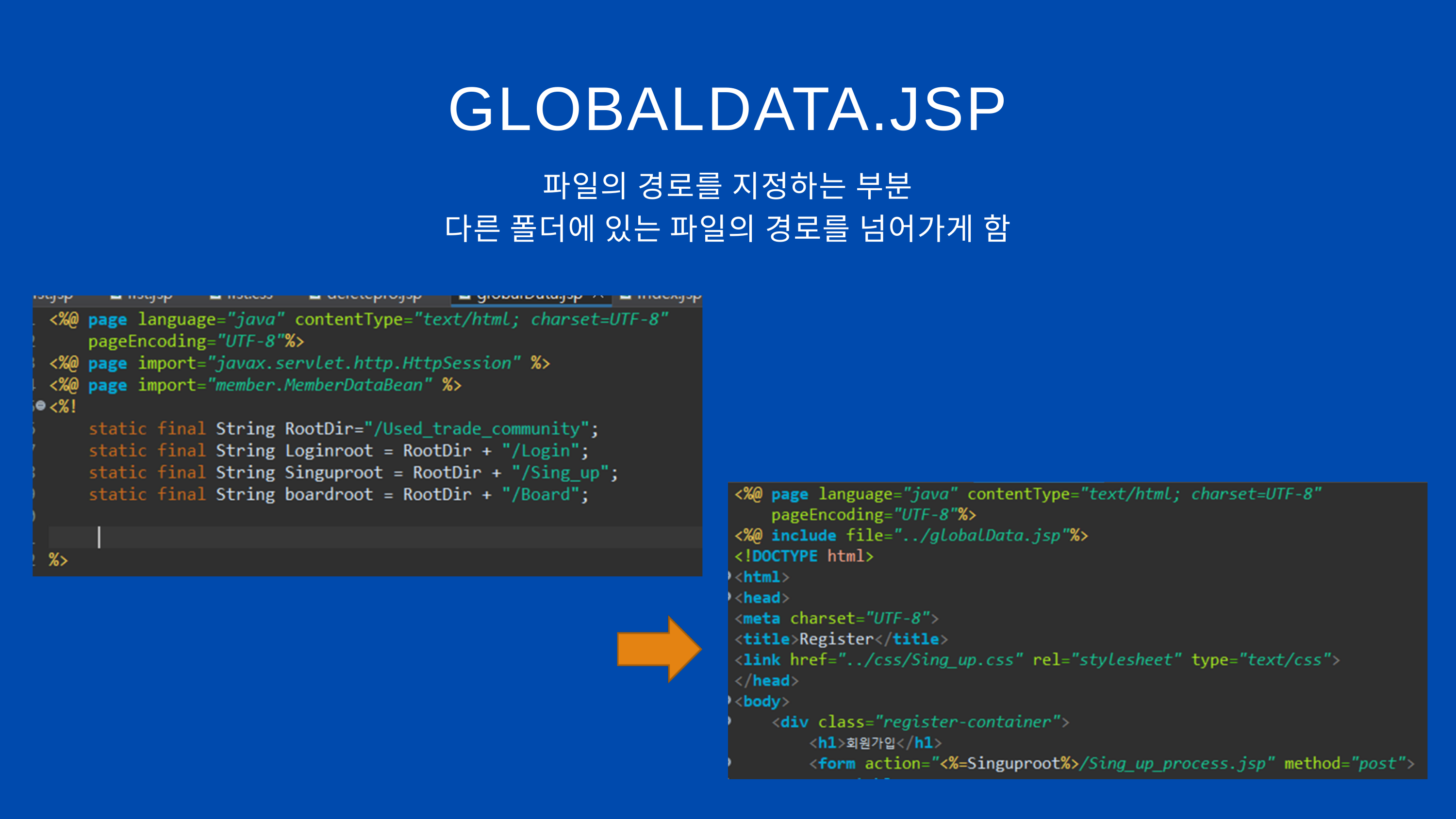

GLOBALDATA.JSP
파일의 경로를 지정하는 부분
다른 폴더에 있는 파일의 경로를 넘어가게 함